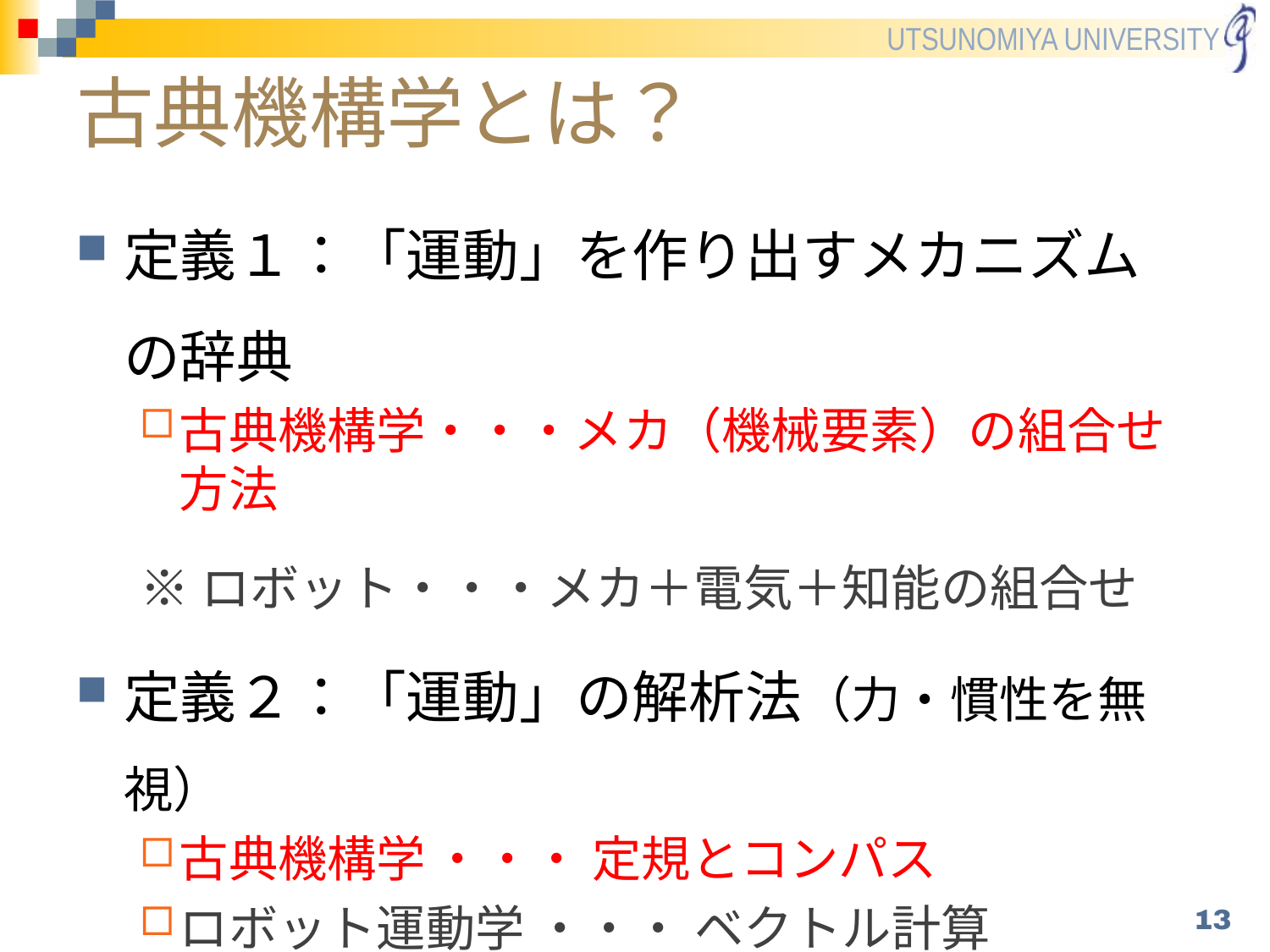

# 古典機構学とは？
定義１：「運動」を作り出すメカニズムの辞典
古典機構学・・・メカ（機械要素）の組合せ方法
※ロボット・・・メカ＋電気＋知能の組合せ
定義２：「運動」の解析法（力・慣性を無視）
古典機構学	・・・ 定規とコンパス
ロボット運動学 ・・・ ベクトル計算
※機械/ロボット力学は＋力・慣性（運動方程式）

13